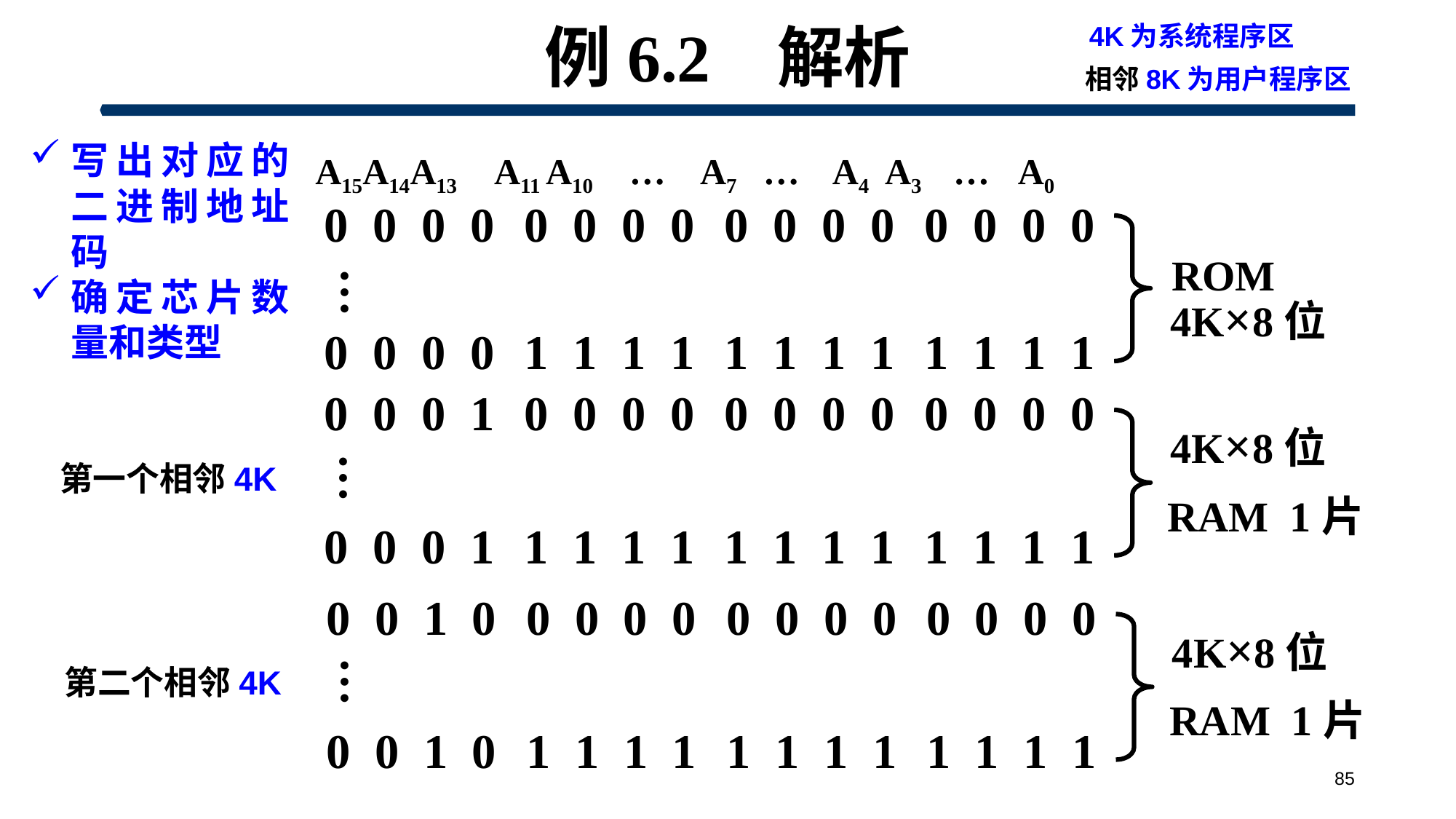

4K为系统程序区
相邻8K为用户程序区
# 例6.2   解析
写出对应的二进制地址码
确定芯片数量和类型
A15A14A13       A11 A10    …    A7     …    A4   A3      …      A0
0  0  0  0
0  0  0  0
0  0  0  0
0  0  0  0

4K×8位
ROM
…
0  0  0  0
1  1  1  1
1  1  1  1
1  1  1  1
0  0  0  1
0  0  0  0
0  0  0  0
0  0  0  0

4K×8位
…
0  0  0  1
1  1  1  1
1  1  1  1
1  1  1  1
第一个相邻4K
第二个相邻4K
RAM  1片
0  0  1  0
0  0  0  0
0  0  0  0
0  0  0  0

4K×8位
…
0  0  1  0
1  1  1  1
1  1  1  1
1  1  1  1

RAM  1片
85